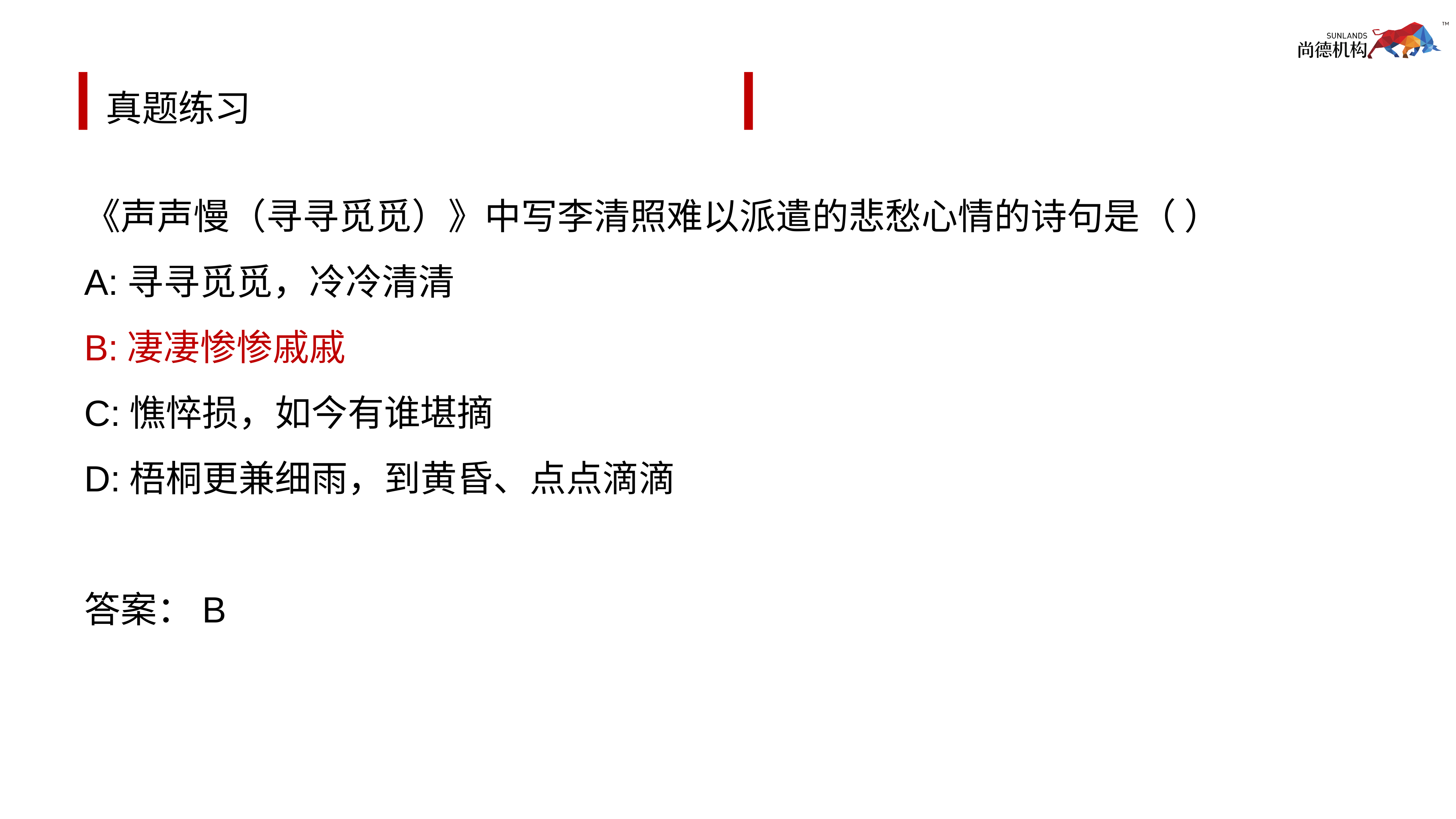

# 真题练习
《声声慢（寻寻觅觅）》中写李清照难以派遣的悲愁心情的诗句是（ ）
A:寻寻觅觅，冷冷清清
B:凄凄惨惨戚戚
C:憔悴损，如今有谁堪摘
D:梧桐更兼细雨，到黄昏、点点滴滴

答案：B